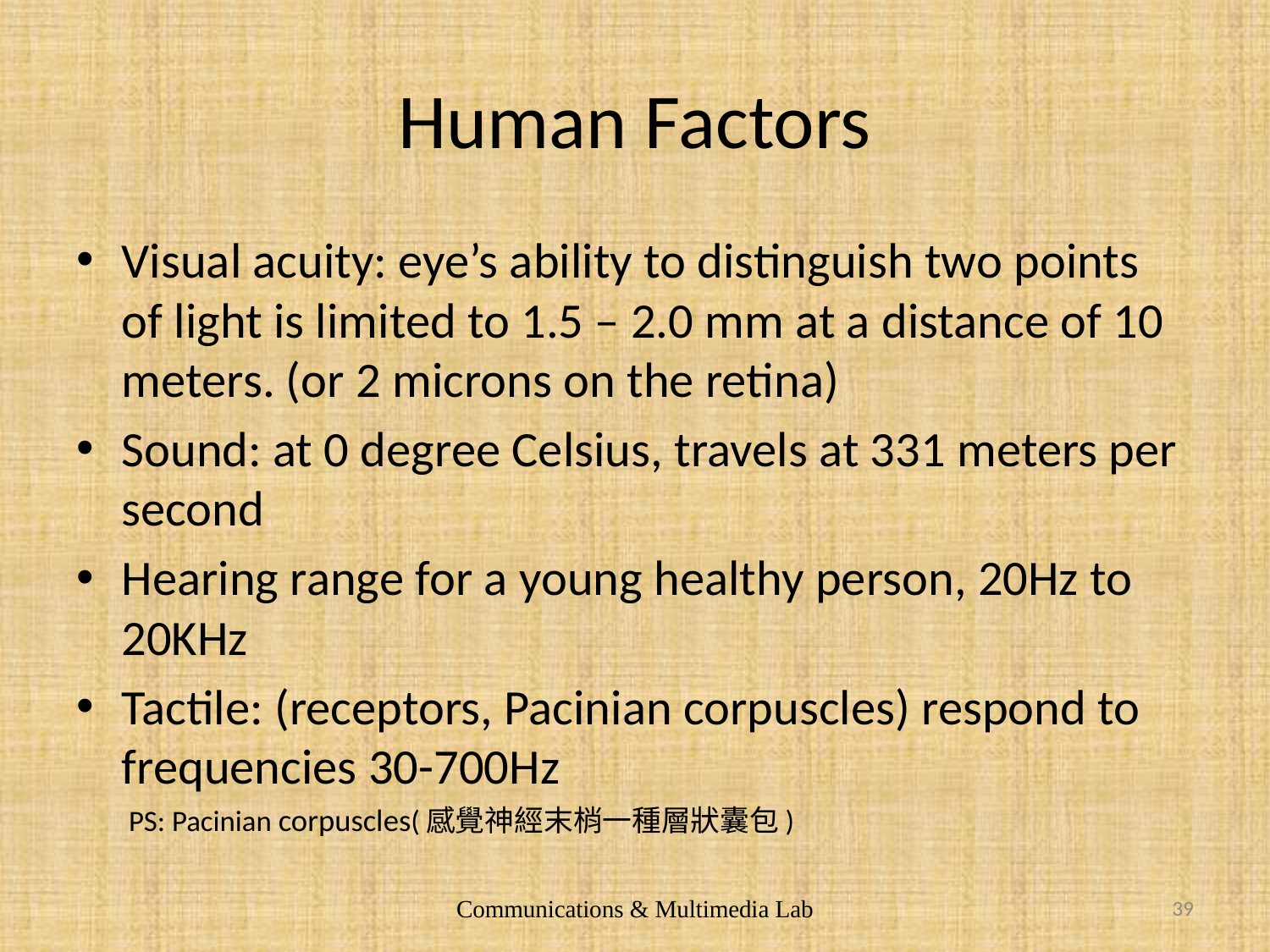

# Human Factors
Visual acuity: eye’s ability to distinguish two points of light is limited to 1.5 – 2.0 mm at a distance of 10 meters. (or 2 microns on the retina)
Sound: at 0 degree Celsius, travels at 331 meters per second
Hearing range for a young healthy person, 20Hz to 20KHz
Tactile: (receptors, Pacinian corpuscles) respond to frequencies 30-700Hz
        PS: Pacinian corpuscles(感覺神經末梢一種層狀囊包)

Communications & Multimedia Lab
39